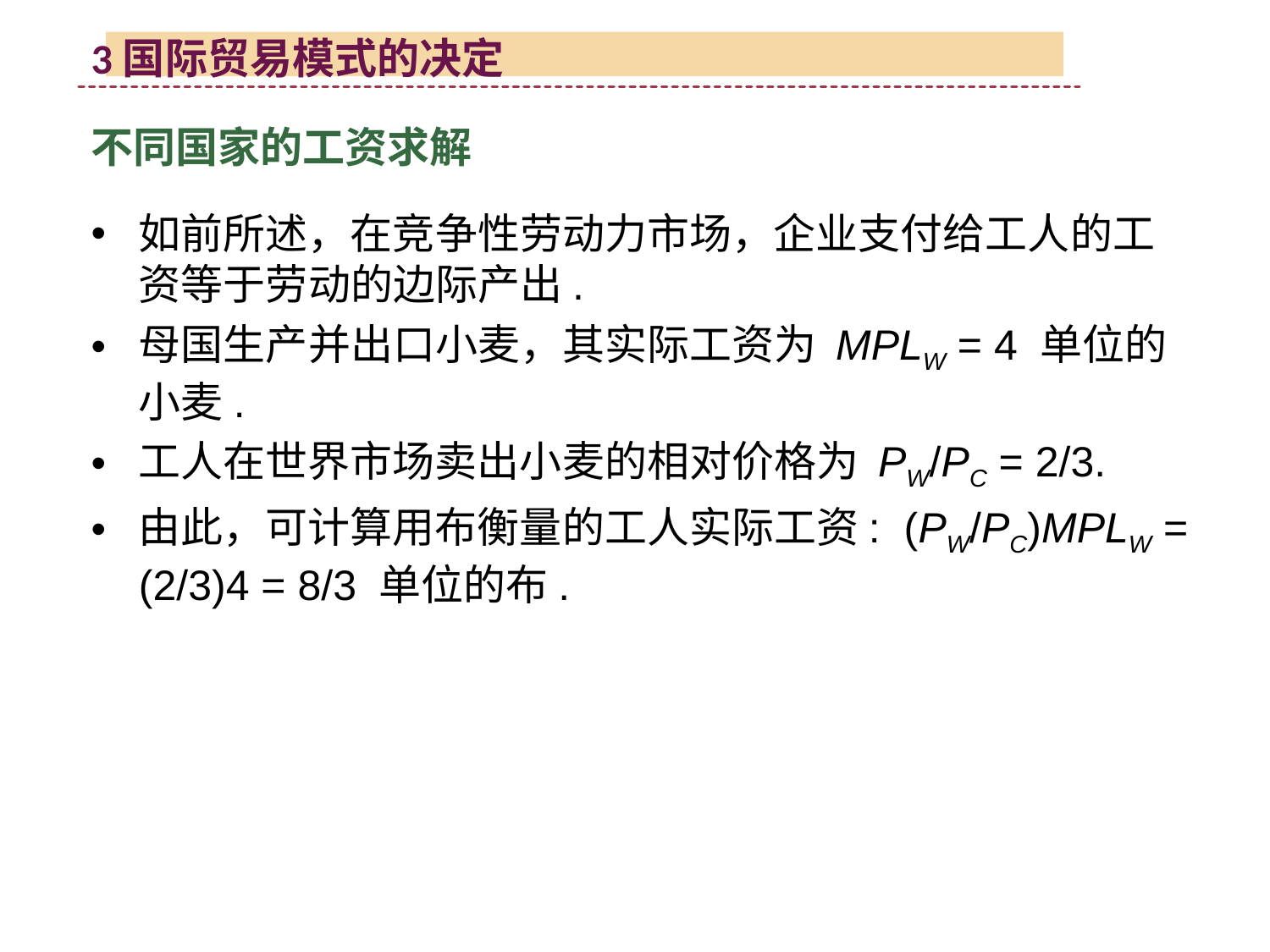

3国际贸易模式的决定

不同国家的工资求解
如前所述，在竞争性劳动力市场，企业支付给工人的工资等于劳动的边际产出.
母国生产并出口小麦，其实际工资为 MPLW = 4 单位的小麦.
工人在世界市场卖出小麦的相对价格为 PW/PC = 2/3.
由此，可计算用布衡量的工人实际工资:  (PW/PC)MPLW = (2/3)4 = 8/3 单位的布.